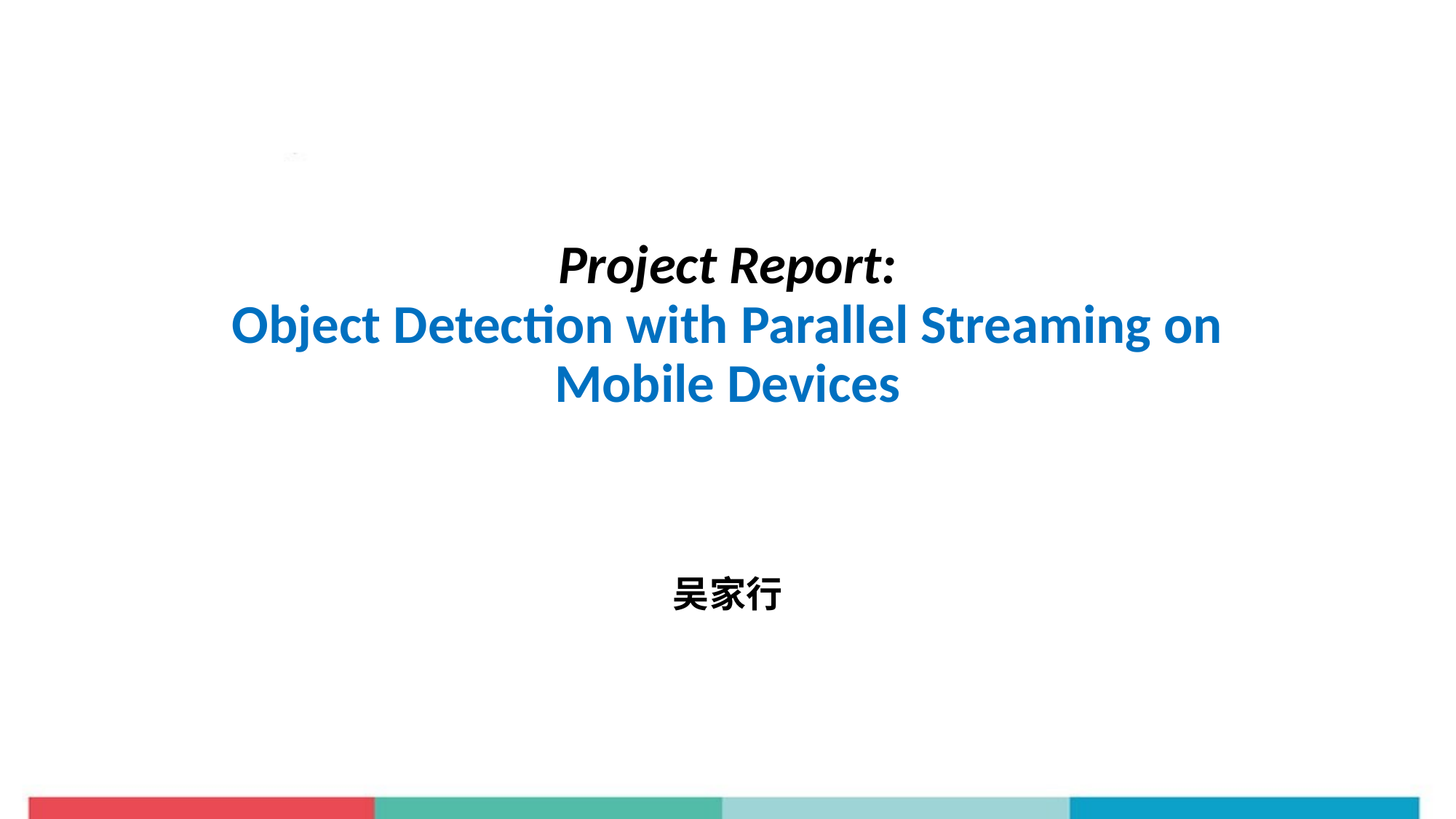

# Project Report: Object Detection with Parallel Streaming on Mobile Devices
吴家行